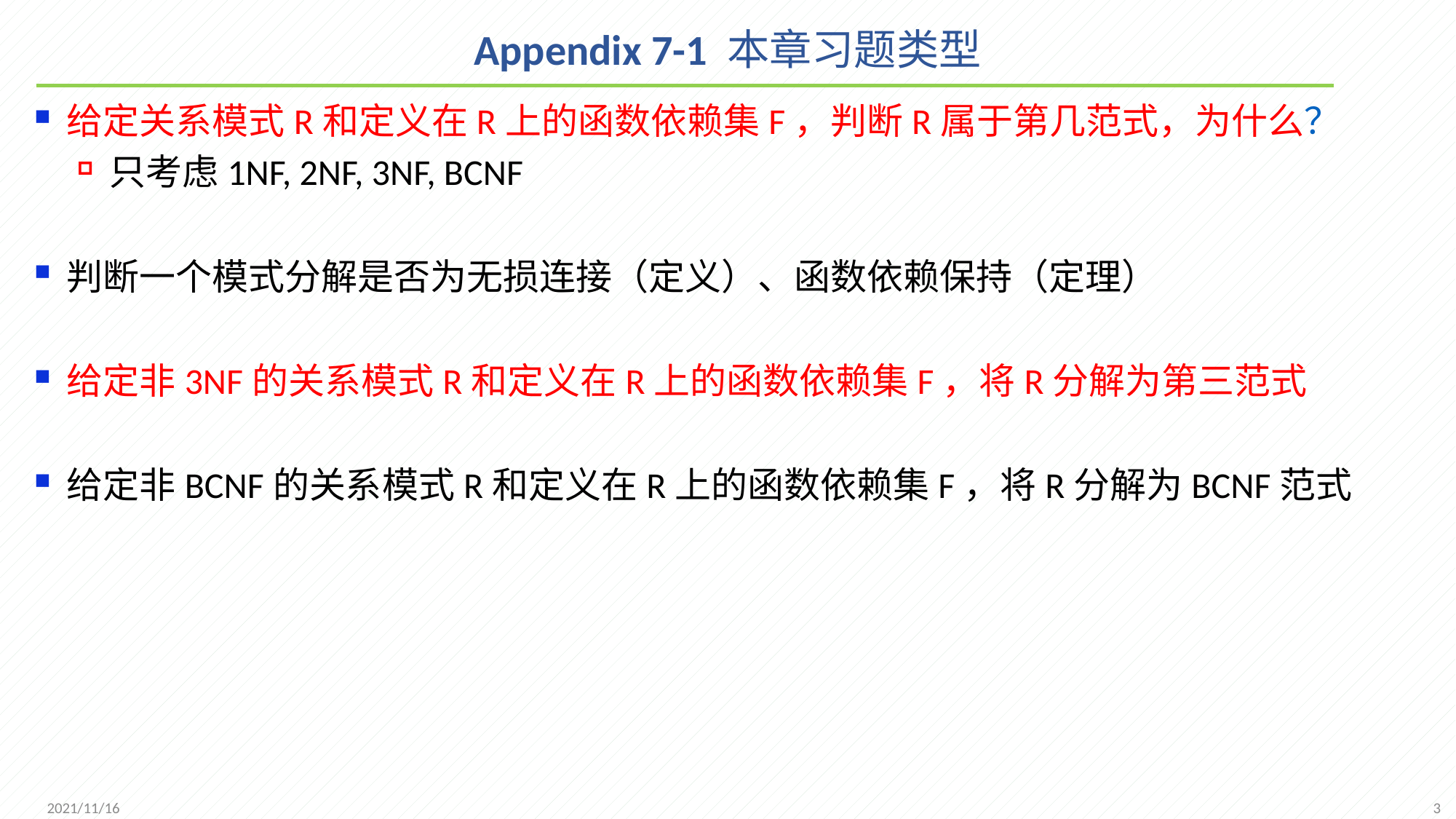

# Appendix 7-1 本章习题类型
给定关系模式R和定义在R上的函数依赖集F，判断R属于第几范式，为什么？
只考虑1NF, 2NF, 3NF, BCNF

判断一个模式分解是否为无损连接（定义）、函数依赖保持（定理）

给定非3NF的关系模式R和定义在R上的函数依赖集F，将R分解为第三范式

给定非BCNF的关系模式R和定义在R上的函数依赖集F，将R分解为BCNF范式

3
2021/11/16